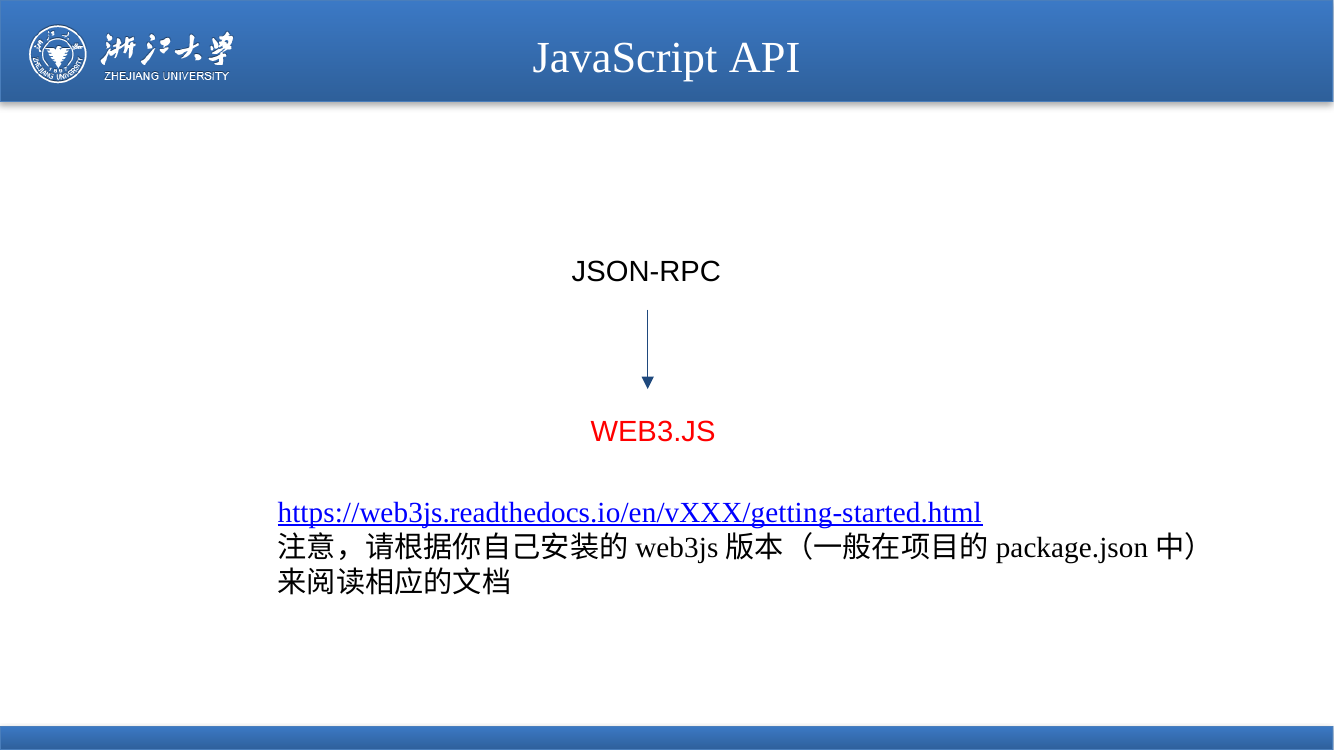

# JavaScript API
JSON-RPC
WEB3.JS
https://web3js.readthedocs.io/en/vXXX/getting-started.html
注意，请根据你自己安装的web3js版本（一般在项目的package.json中）
来阅读相应的文档